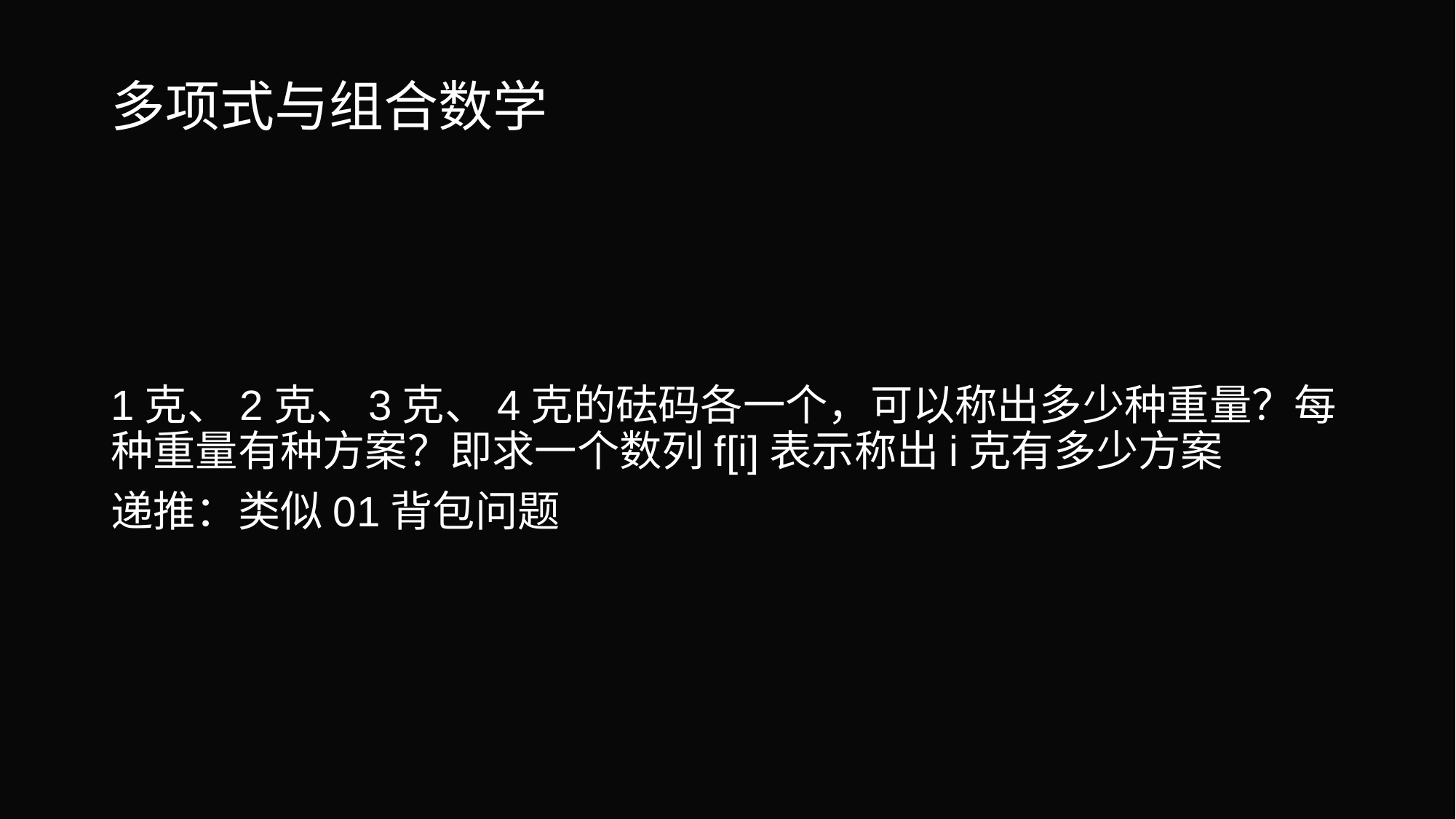

# 多项式与组合数学
1克、2克、3克、4克的砝码各一个，可以称出多少种重量？每种重量有种方案？即求一个数列f[i]表示称出i克有多少方案
递推：类似01背包问题